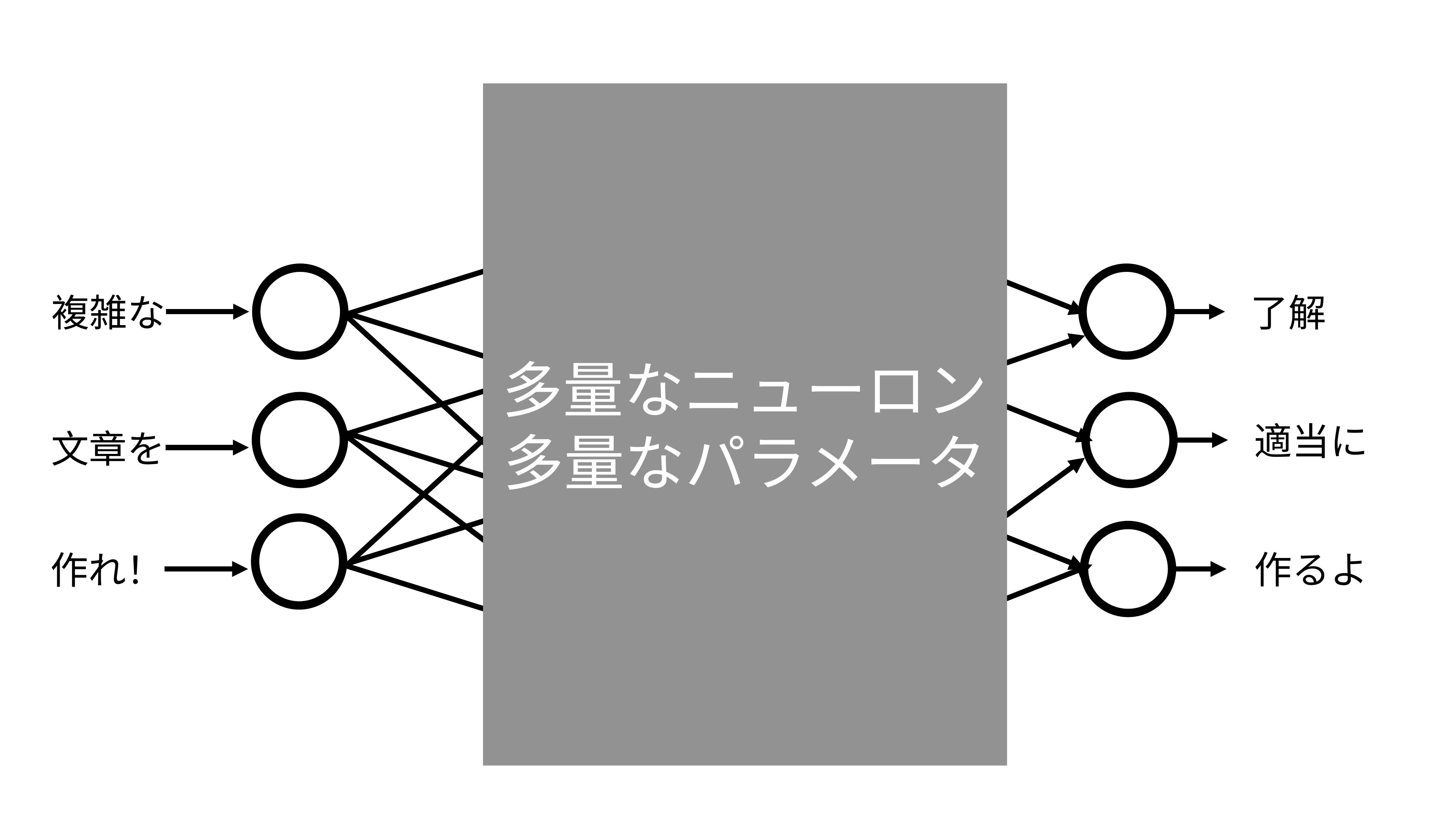

多量なニューロン
多量なパラメータ

複雑な
了解

適当に
文章を

作るよ
作れ！